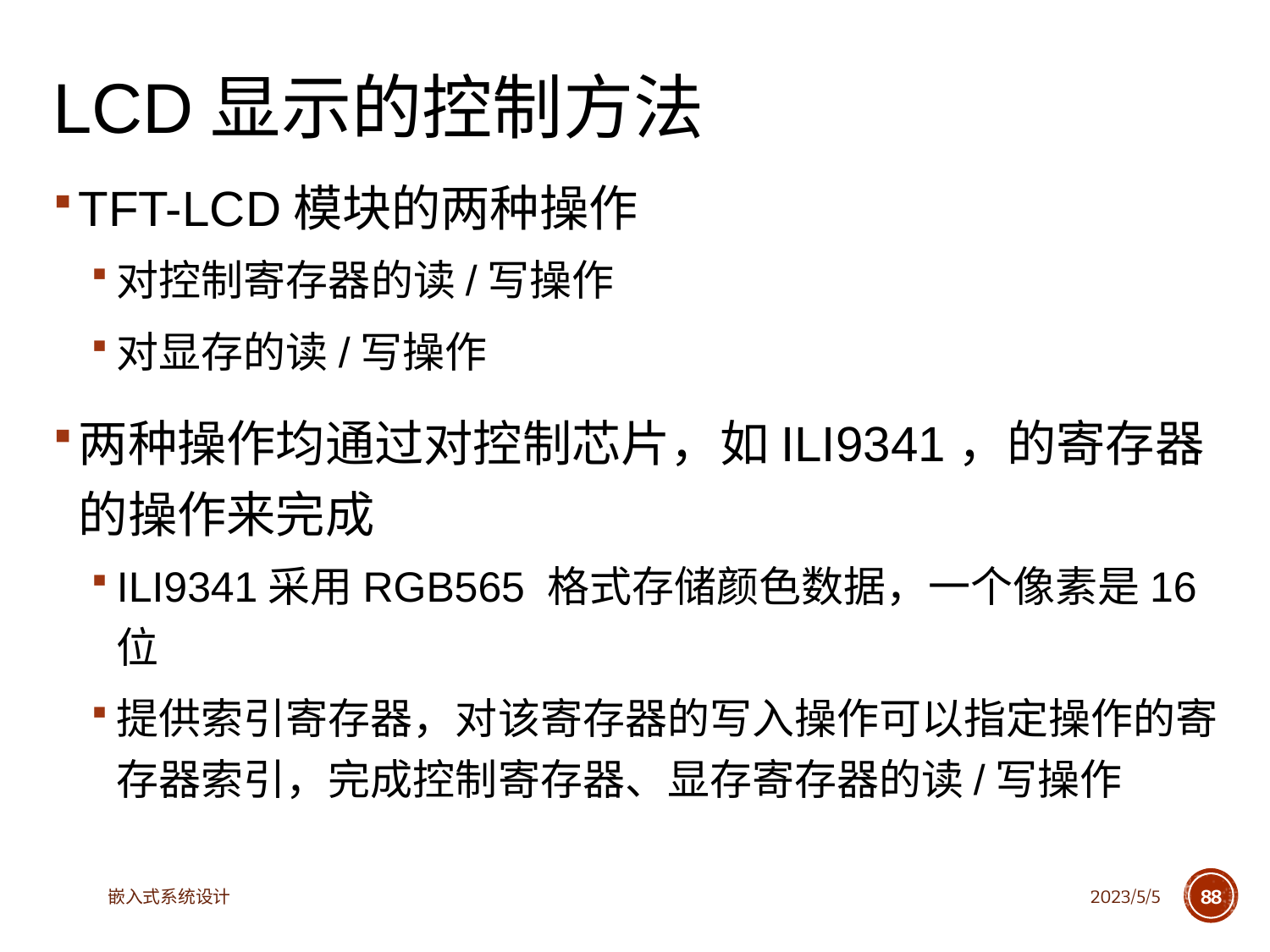

# LCD显示的控制方法
TFT-LCD模块的两种操作
对控制寄存器的读/写操作
对显存的读/写操作
两种操作均通过对控制芯片，如ILI9341，的寄存器的操作来完成
ILI9341采用RGB565 格式存储颜色数据，一个像素是16位
提供索引寄存器，对该寄存器的写入操作可以指定操作的寄存器索引，完成控制寄存器、显存寄存器的读/写操作
嵌入式系统设计
2023/5/5
88